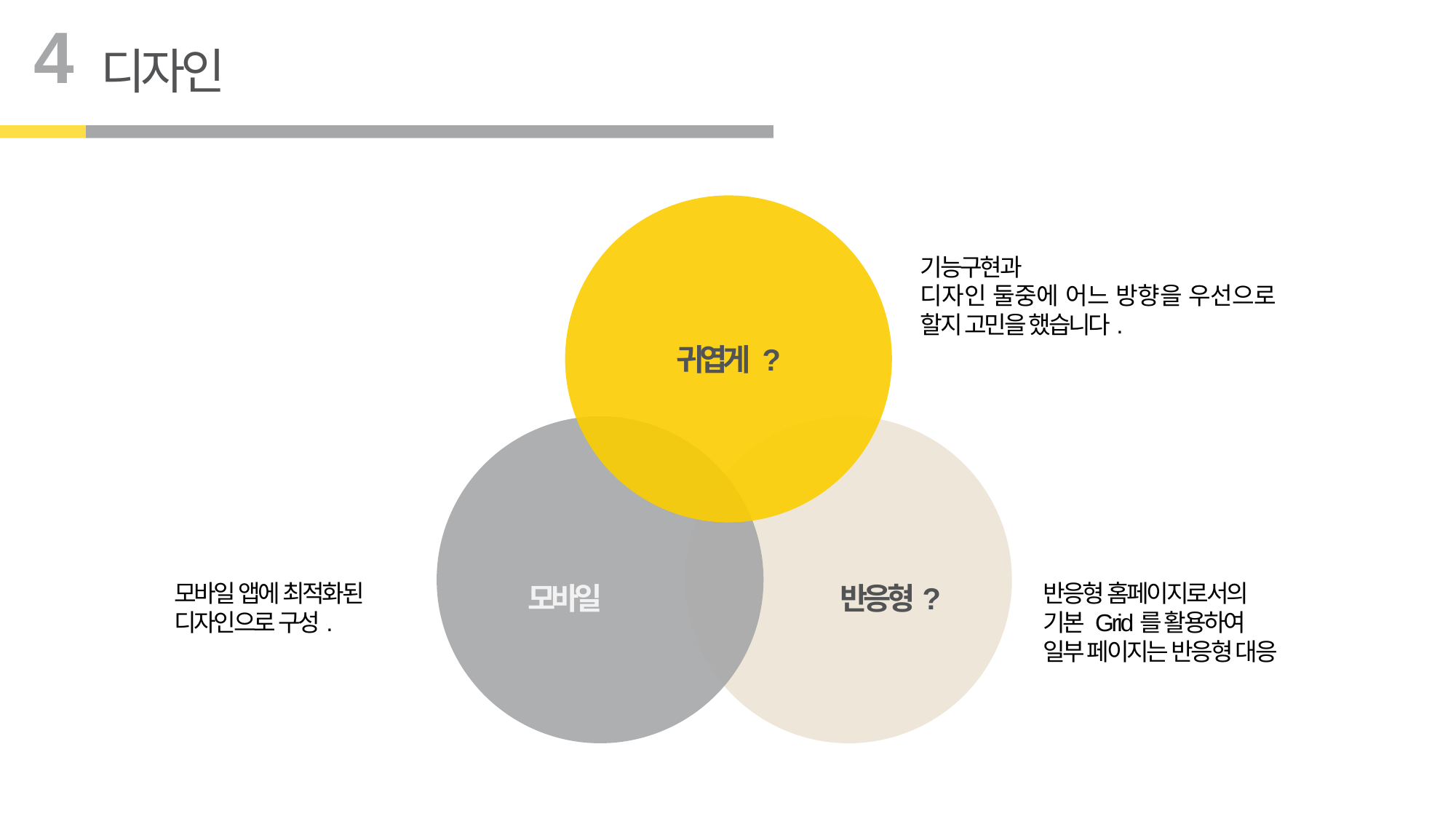

4
디자인

기능구현과
디자인 둘중에 어느 방향을 우선으로 할지 고민을 했습니다.
귀엽게 ?

반응형 홈페이지로서의
기본 Grid를 활용하여
일부 페이지는 반응형 대응
모바일 앱에 최적화된
디자인으로 구성.
모바일
반응형?